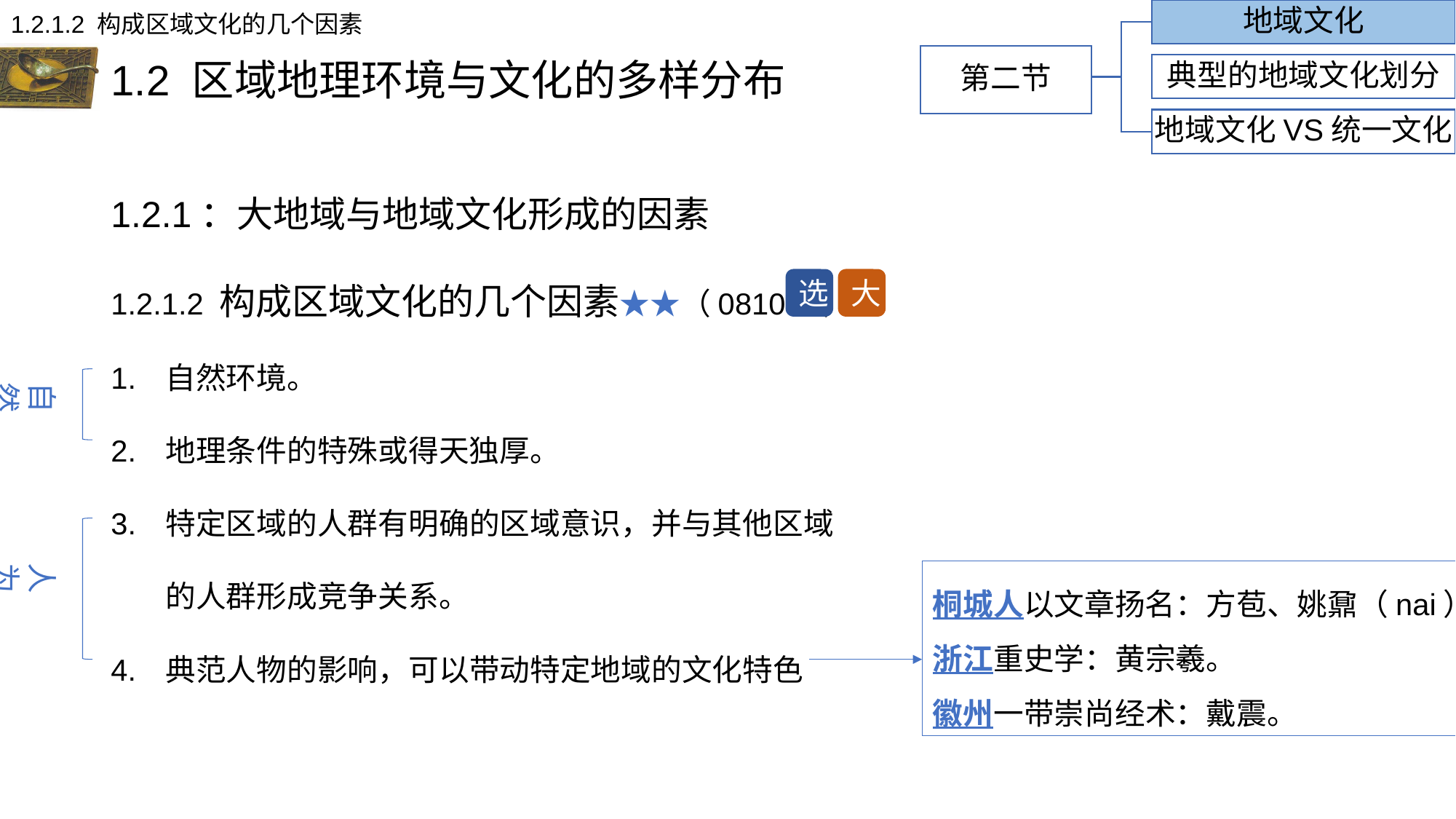

1.2.1.2 构成区域文化的几个因素
地域文化

# 1.2 区域地理环境与文化的多样分布
第二节
典型的地域文化划分

地域文化VS统一文化
1.2.1：大地域与地域文化形成的因素
1.2.1.2 构成区域文化的几个因素★★（0810论）
自然环境。
地理条件的特殊或得天独厚。
特定区域的人群有明确的区域意识，并与其他区域的人群形成竞争关系。
典范人物的影响，可以带动特定地域的文化特色
大
选

自然

人为
桐城人以文章扬名：方苞、姚鼐（nai）。
浙江重史学：黄宗羲。
徽州一带崇尚经术：戴震。
50